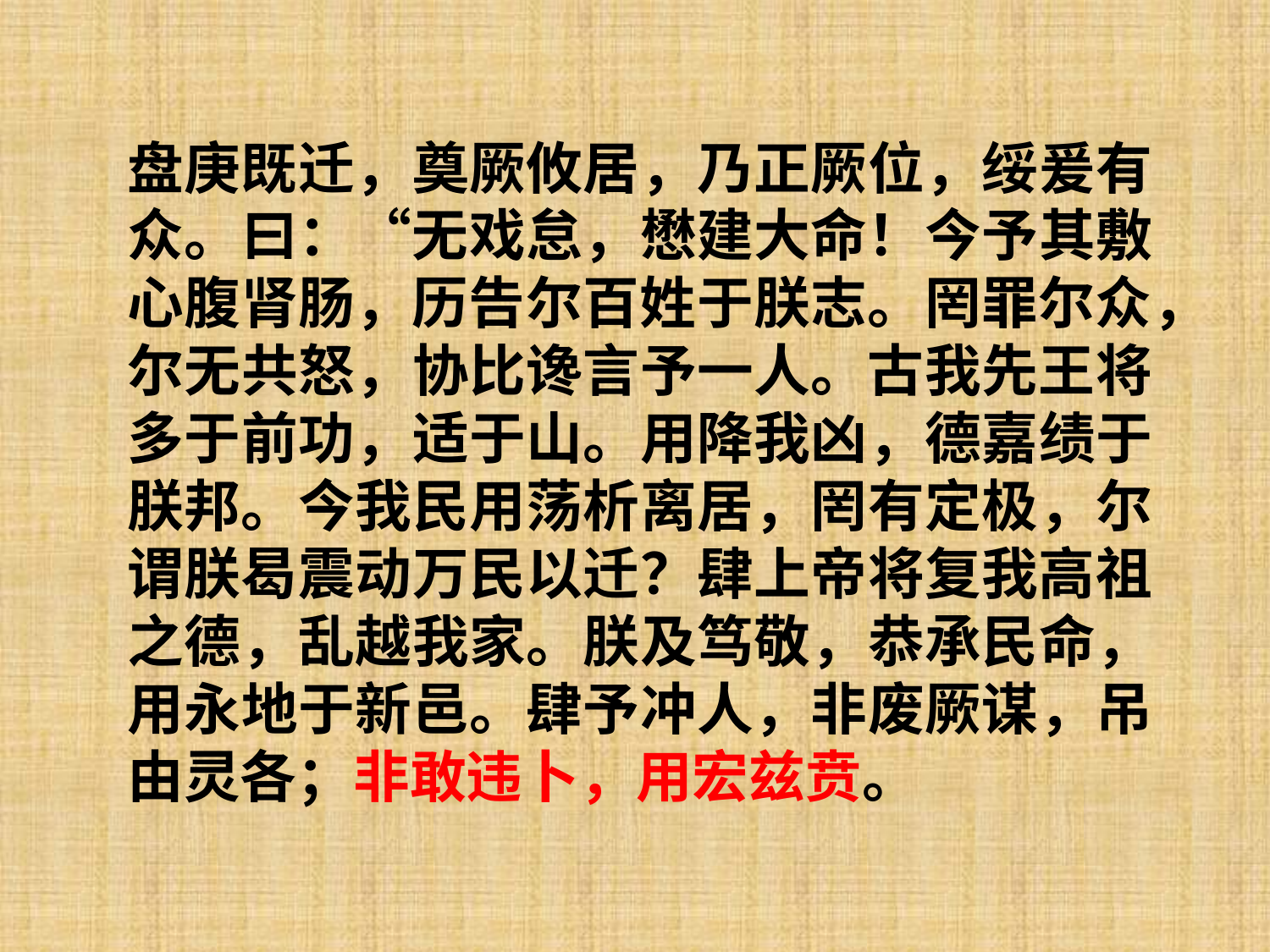

盘庚既迁，奠厥攸居，乃正厥位，绥爰有众。曰：“无戏怠，懋建大命！今予其敷心腹肾肠，历告尔百姓于朕志。罔罪尔众，尔无共怒，协比谗言予一人。古我先王将多于前功，适于山。用降我凶，德嘉绩于朕邦。今我民用荡析离居，罔有定极，尔谓朕曷震动万民以迁？肆上帝将复我高祖之德，乱越我家。朕及笃敬，恭承民命，用永地于新邑。肆予冲人，非废厥谋，吊由灵各；非敢违卜，用宏兹贲。